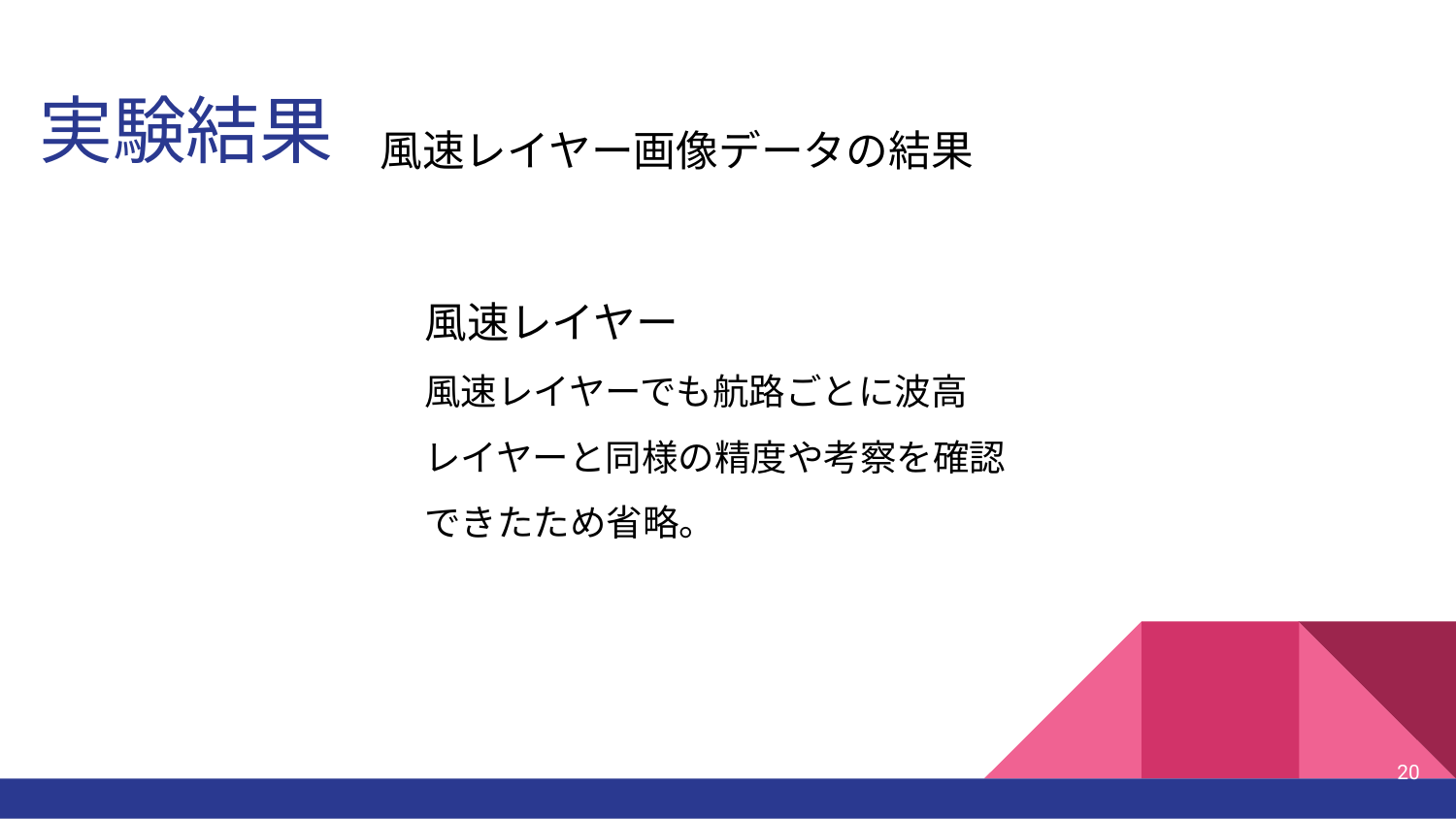

# 実験結果
風速レイヤー画像データの結果
風速レイヤー
風速レイヤーでも航路ごとに波高
レイヤーと同様の精度や考察を確認できたため省略。
20